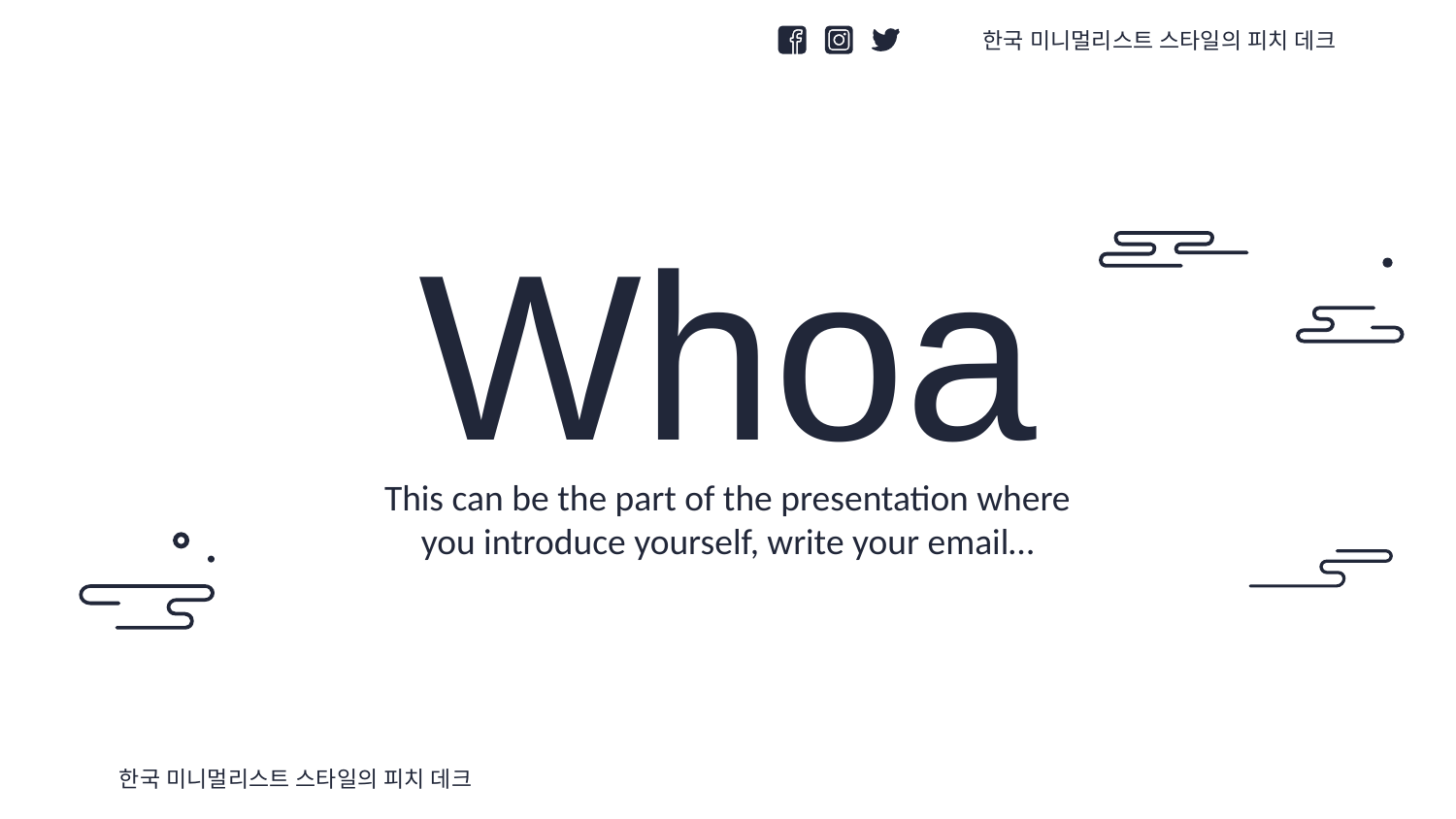

한국 미니멀리스트 스타일의 피치 데크

# Whoa

This can be the part of the presentation where you introduce yourself, write your email…

한국 미니멀리스트 스타일의 피치 데크